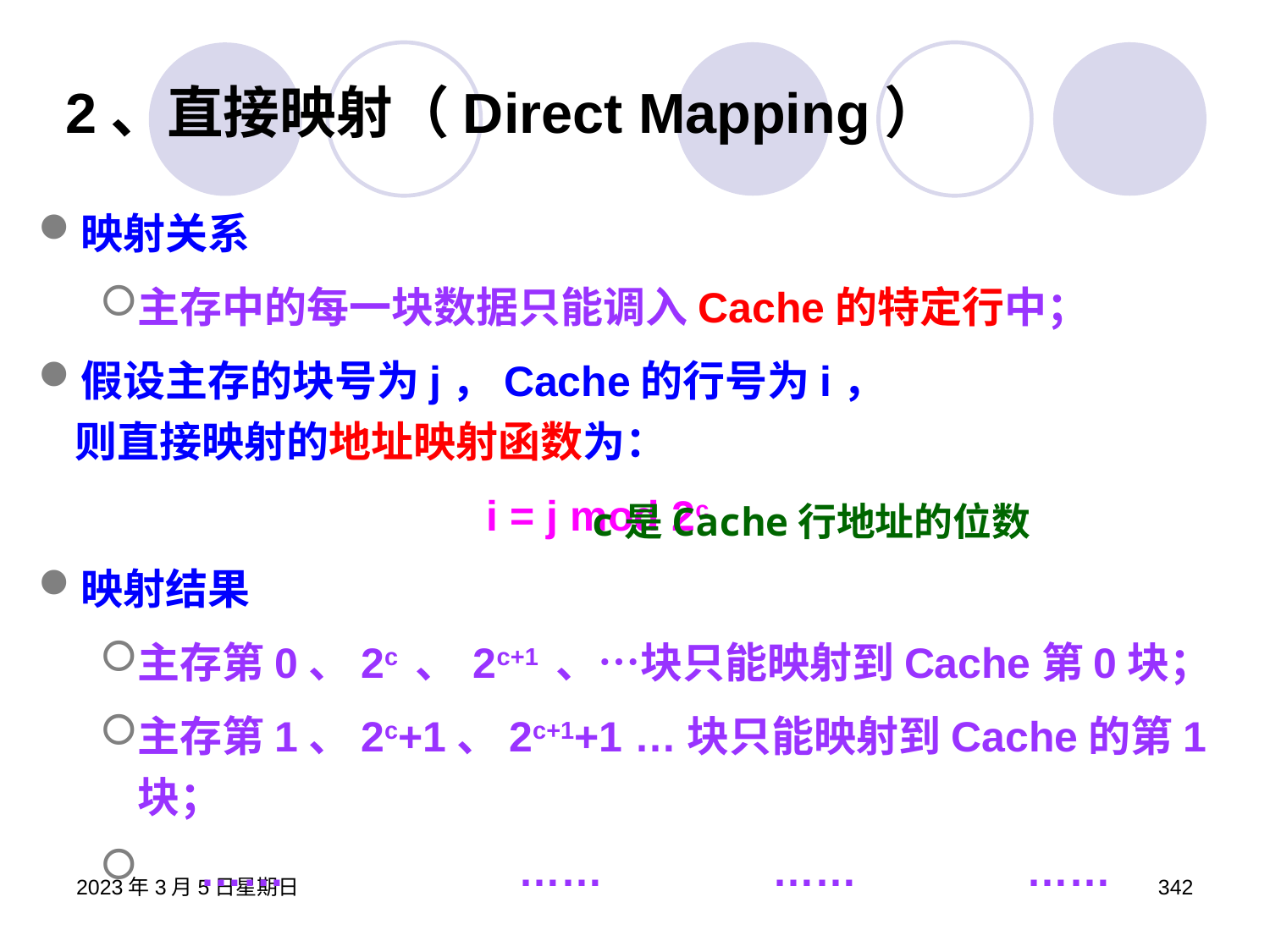

# 2、直接映射（Direct Mapping）
映射关系
主存中的每一块数据只能调入Cache的特定行中；
假设主存的块号为j，Cache的行号为i，
则直接映射的地址映射函数为：
			        i = j mod 2c
映射结果
主存第0、2c 、 2c+1 、…块只能映射到Cache第0块；
主存第1、2c+1、2c+1+1 …块只能映射到Cache的第1块；
	……		……		……		……
c是Cache行地址的位数
2023年3月5日星期日
342